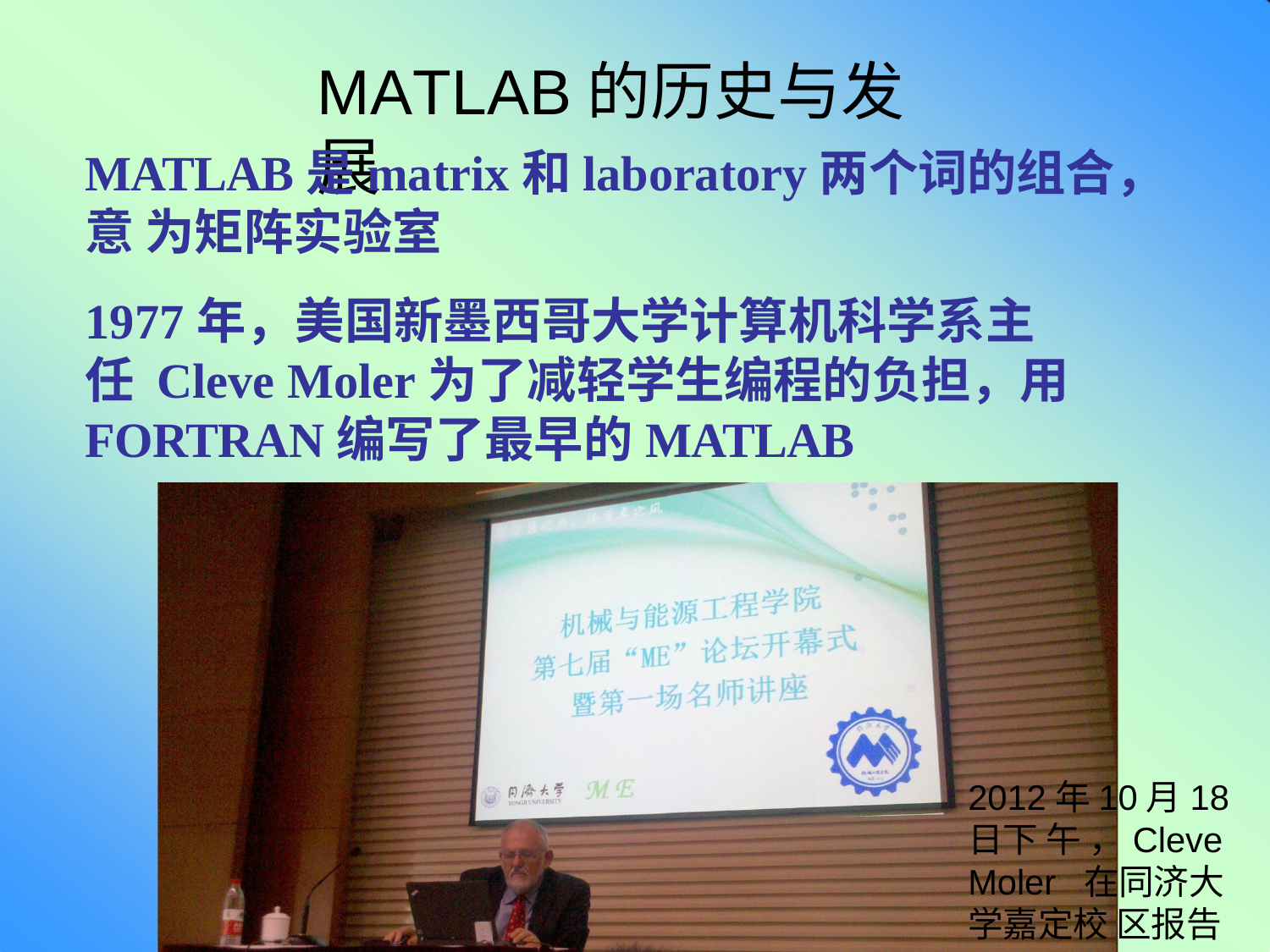

# MATLAB的历史与发展
MATLAB是matrix和laboratory两个词的组合，意 为矩阵实验室
1977年，美国新墨西哥大学计算机科学系主任 Cleve Moler为了减轻学生编程的负担，用
FORTRAN编写了最早的MATLAB

2012年10月18日下 午 ，Cleve Moler  在同济大学嘉定校 区报告